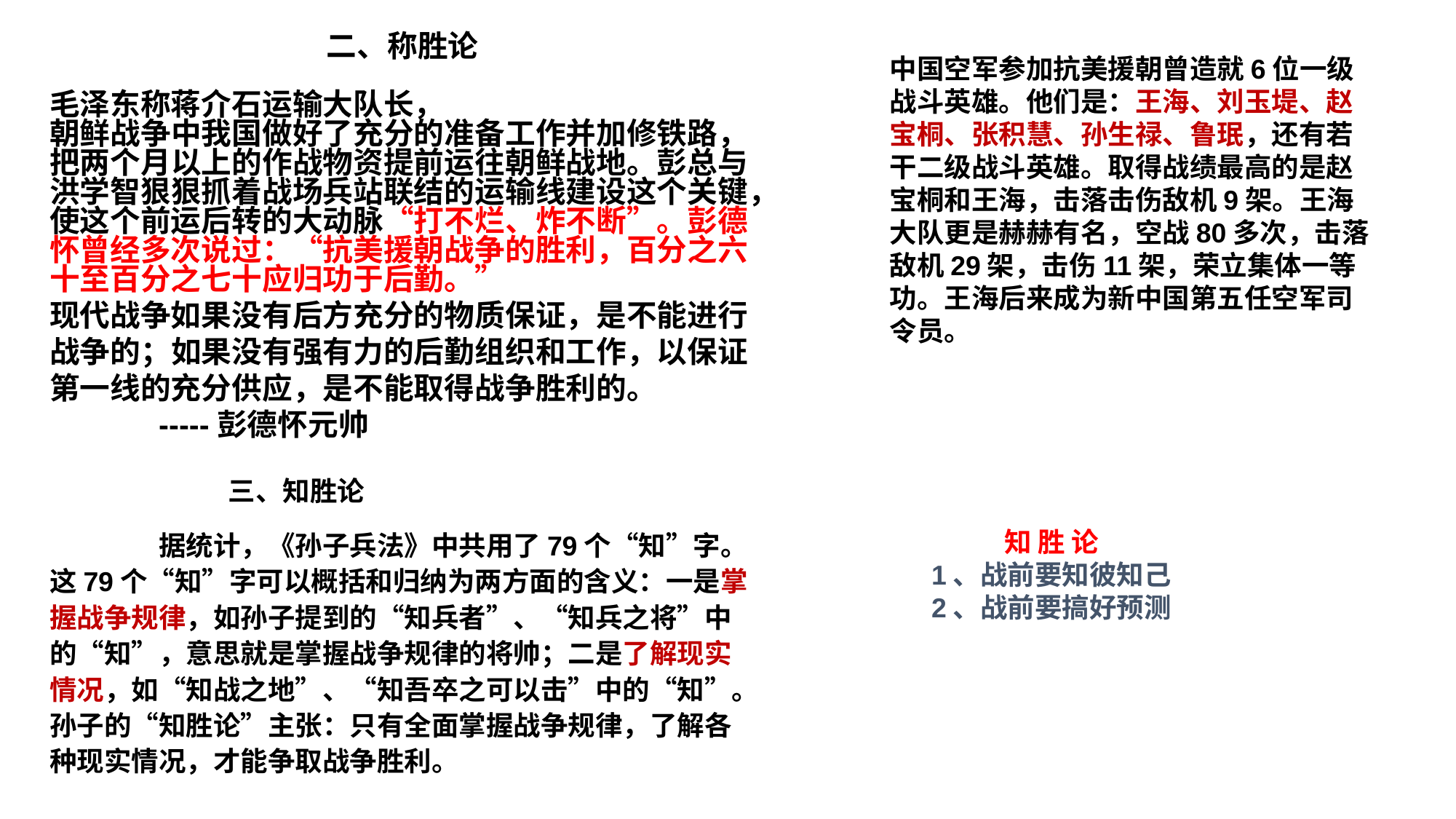

二、称胜论

毛泽东称蒋介石运输大队长，
朝鲜战争中我国做好了充分的准备工作并加修铁路，把两个月以上的作战物资提前运往朝鲜战地。彭总与洪学智狠狠抓着战场兵站联结的运输线建设这个关键，使这个前运后转的大动脉“打不烂、炸不断”。彭德怀曾经多次说过：“抗美援朝战争的胜利，百分之六十至百分之七十应归功于后勤。”
现代战争如果没有后方充分的物质保证，是不能进行战争的；如果没有强有力的后勤组织和工作，以保证第一线的充分供应，是不能取得战争胜利的。
	-----彭德怀元帅

中国空军参加抗美援朝曾造就6位一级战斗英雄。他们是：王海、刘玉堤、赵宝桐、张积慧、孙生禄、鲁珉，还有若干二级战斗英雄。取得战绩最高的是赵宝桐和王海，击落击伤敌机9架。王海大队更是赫赫有名，空战80多次，击落敌机29架，击伤11架，荣立集体一等功。王海后来成为新中国第五任空军司令员。
三、知胜论
知 胜 论
1、战前要知彼知己
2、战前要搞好预测
	据统计，《孙子兵法》中共用了79个“知”字。这79个“知”字可以概括和归纳为两方面的含义：一是掌握战争规律，如孙子提到的“知兵者”、“知兵之将”中的“知”，意思就是掌握战争规律的将帅；二是了解现实情况，如“知战之地”、“知吾卒之可以击”中的“知”。孙子的“知胜论”主张：只有全面掌握战争规律，了解各种现实情况，才能争取战争胜利。